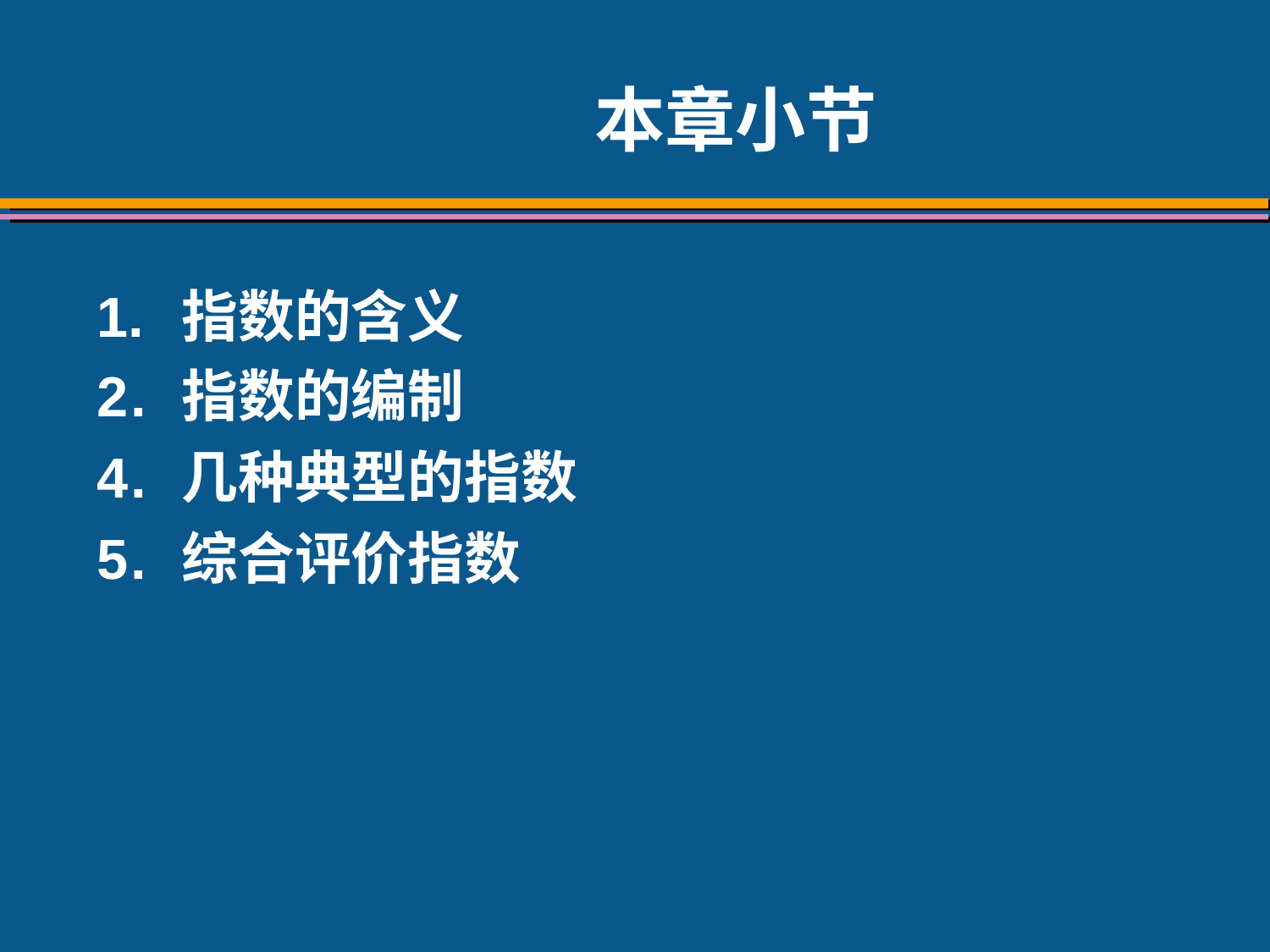

# 本章小节
1.	指数的含义
指数的编制
几种典型的指数
综合评价指数